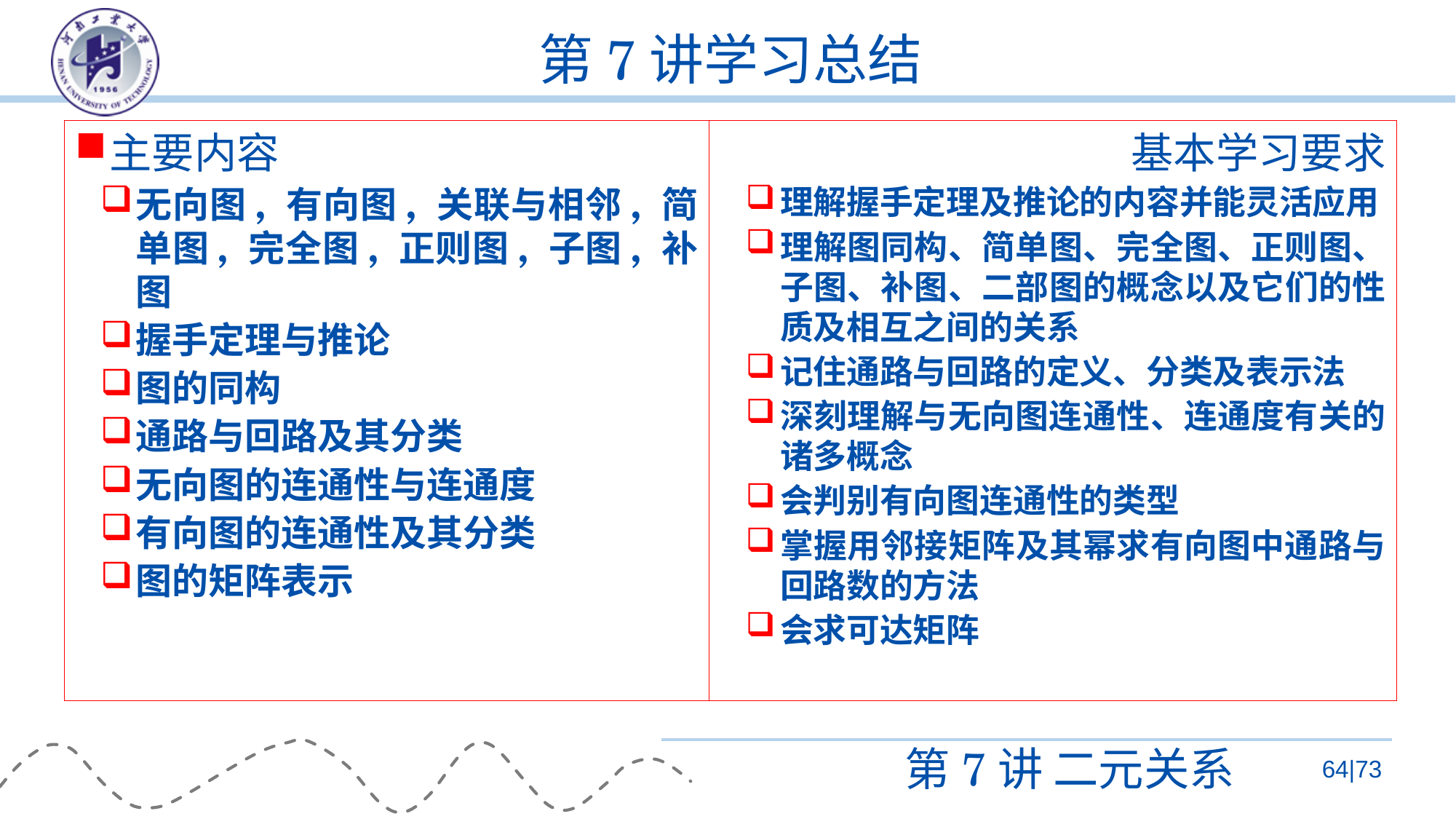

# 第7讲学习总结
主要内容
无向图, 有向图, 关联与相邻, 简单图, 完全图, 正则图, 子图, 补图
握手定理与推论
图的同构
通路与回路及其分类
无向图的连通性与连通度
有向图的连通性及其分类
图的矩阵表示
基本学习要求
理解握手定理及推论的内容并能灵活应用
理解图同构、简单图、完全图、正则图、子图、补图、二部图的概念以及它们的性质及相互之间的关系
记住通路与回路的定义、分类及表示法
深刻理解与无向图连通性、连通度有关的诸多概念
会判别有向图连通性的类型
掌握用邻接矩阵及其幂求有向图中通路与回路数的方法
会求可达矩阵
第7讲 二元关系
64|73